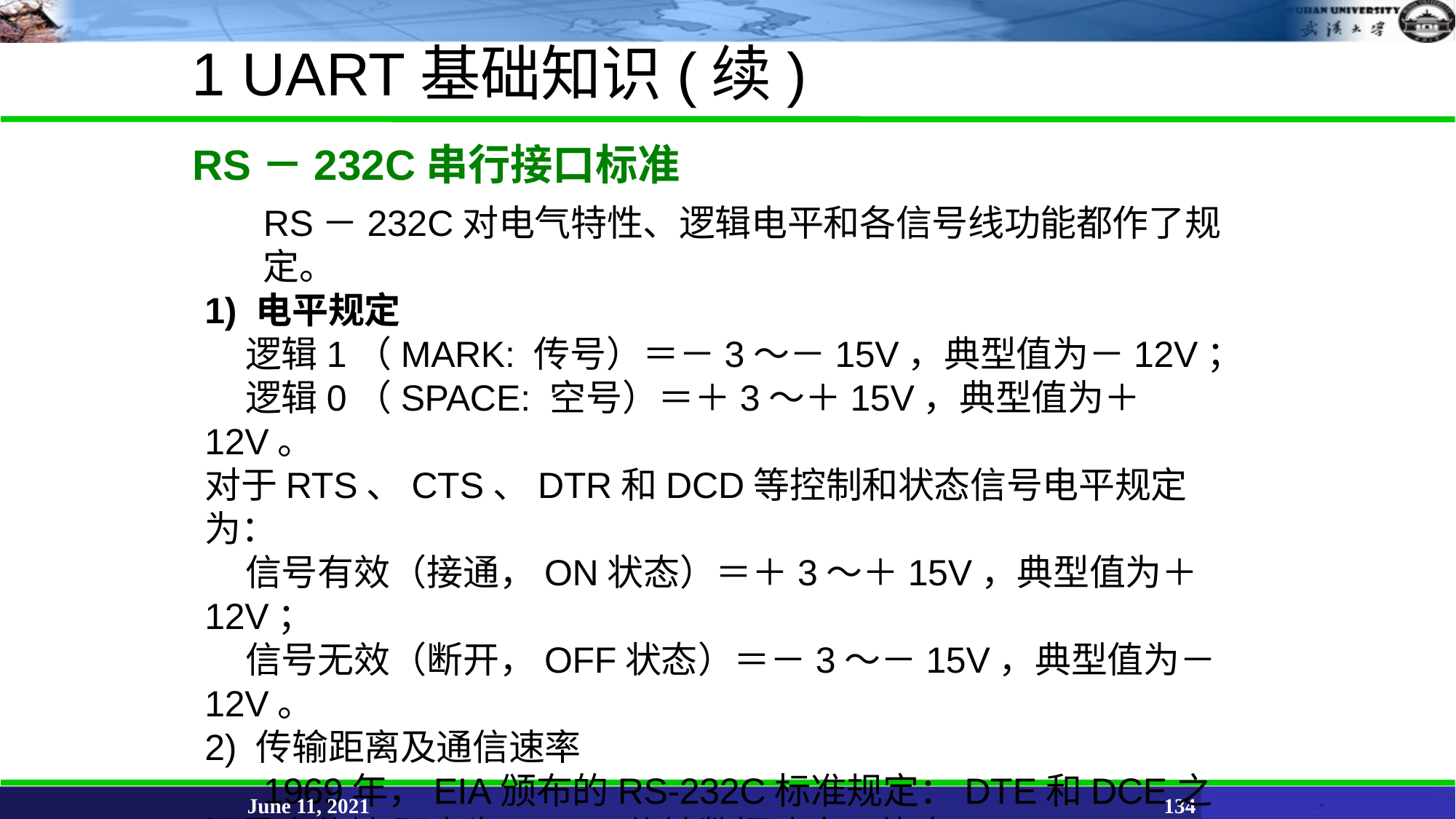

1 UART基础知识(续)
# RS－232C串行接口标准
RS－232C对电气特性、逻辑电平和各信号线功能都作了规定。
1) 电平规定
    逻辑1（MARK: 传号）＝－3～－15V，典型值为－12V；
    逻辑0（SPACE: 空号）＝＋3～＋15V，典型值为＋12V。
对于RTS、CTS、DTR和DCD等控制和状态信号电平规定为：
    信号有效（接通，ON状态）＝＋3～＋15V，典型值为＋12V；
    信号无效（断开，OFF状态）＝－3～－15V，典型值为－12V。
2) 传输距离及通信速率
1969年，EIA颁布的RS-232C标准规定：DTE和DCE之间最大传输 距离为15m，传输数据速率不能高于20Kbps。
June 11, 2021

134